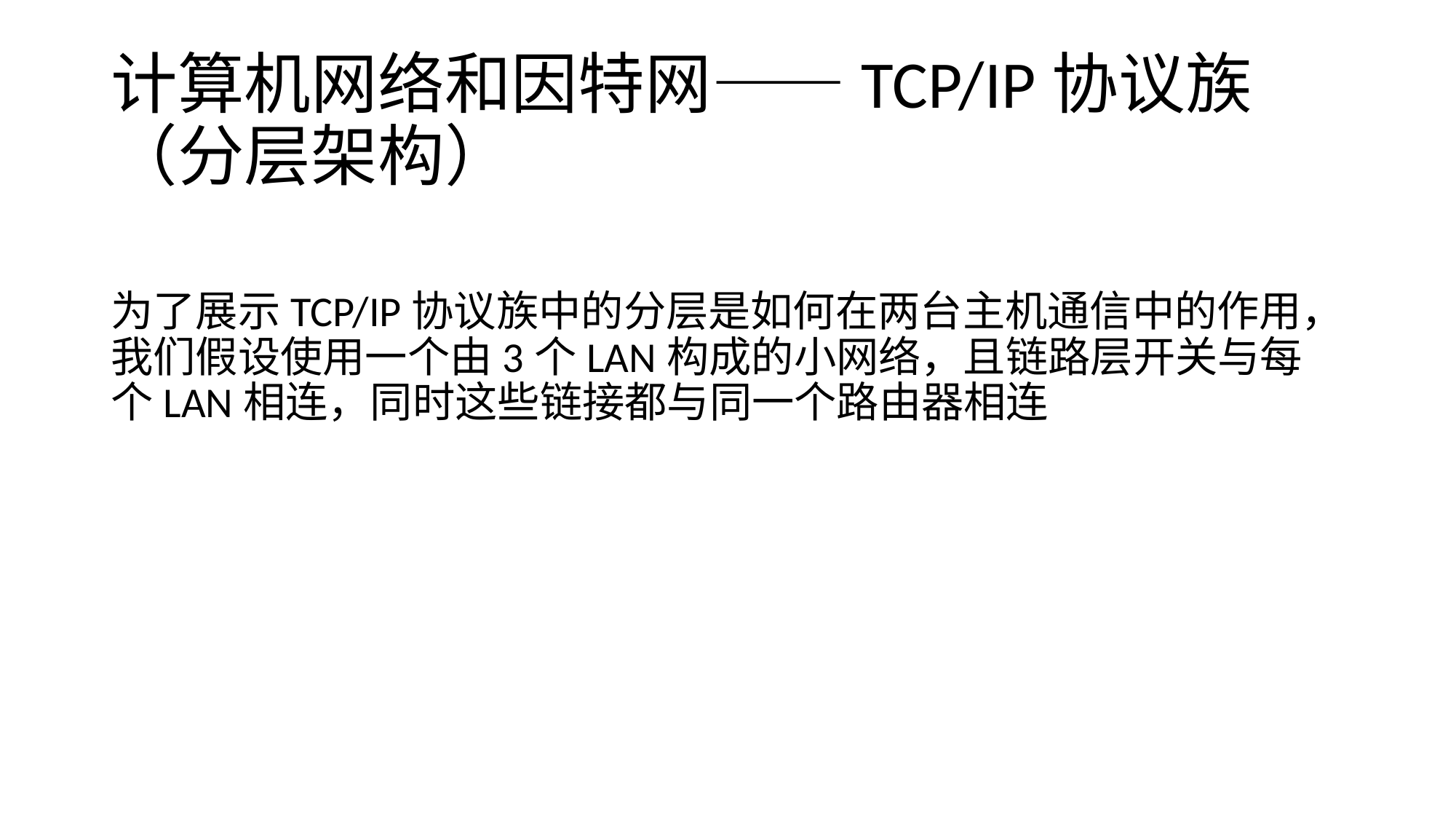

# 计算机网络和因特网——TCP/IP协议族（分层架构）

为了展示TCP/IP协议族中的分层是如何在两台主机通信中的作用，我们假设使用一个由3个LAN构成的小网络，且链路层开关与每个LAN相连，同时这些链接都与同一个路由器相连